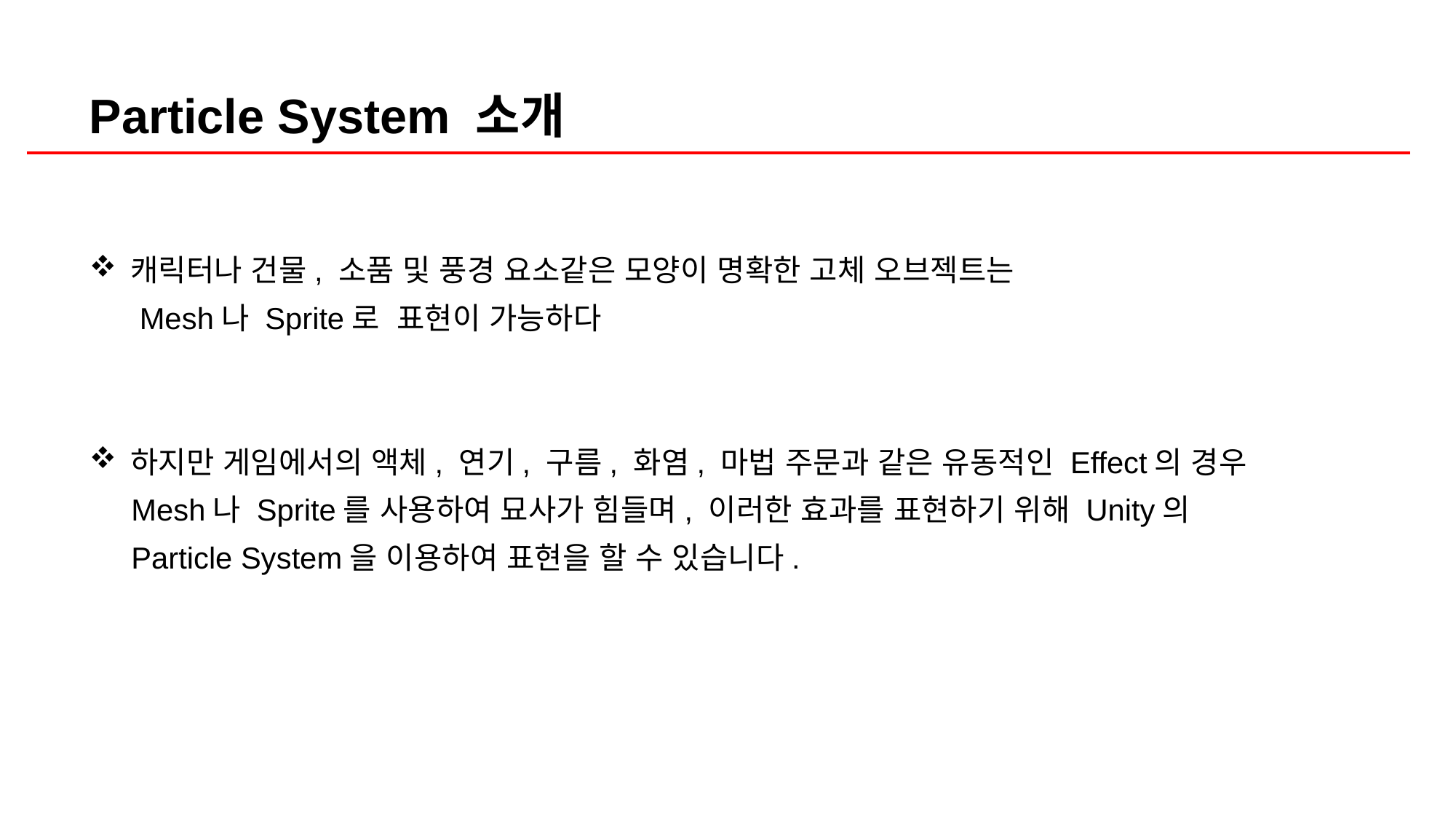

Particle System 소개

캐릭터나 건물, 소품 및 풍경 요소같은 모양이 명확한 고체 오브젝트는
      Mesh나 Sprite로  표현이 가능하다

하지만 게임에서의 액체, 연기, 구름, 화염, 마법 주문과 같은 유동적인 Effect의 경우
     Mesh나 Sprite를 사용하여 묘사가 힘들며, 이러한 효과를 표현하기 위해 Unity의
     Particle System을 이용하여 표현을 할 수 있습니다.